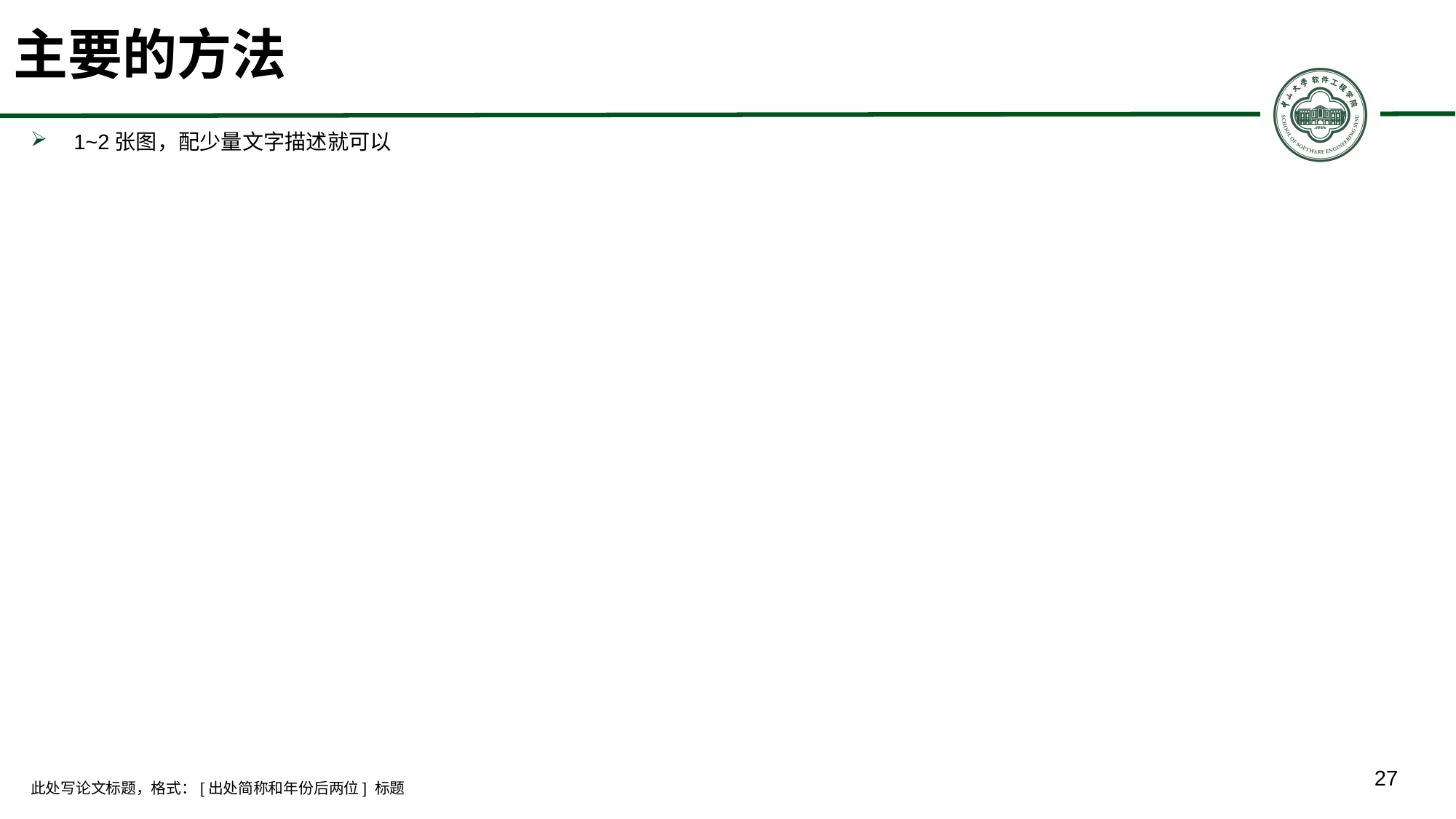

# 主要的方法
1~2张图，配少量文字描述就可以
此处写论文标题，格式：[出处简称和年份后两位] 标题
27